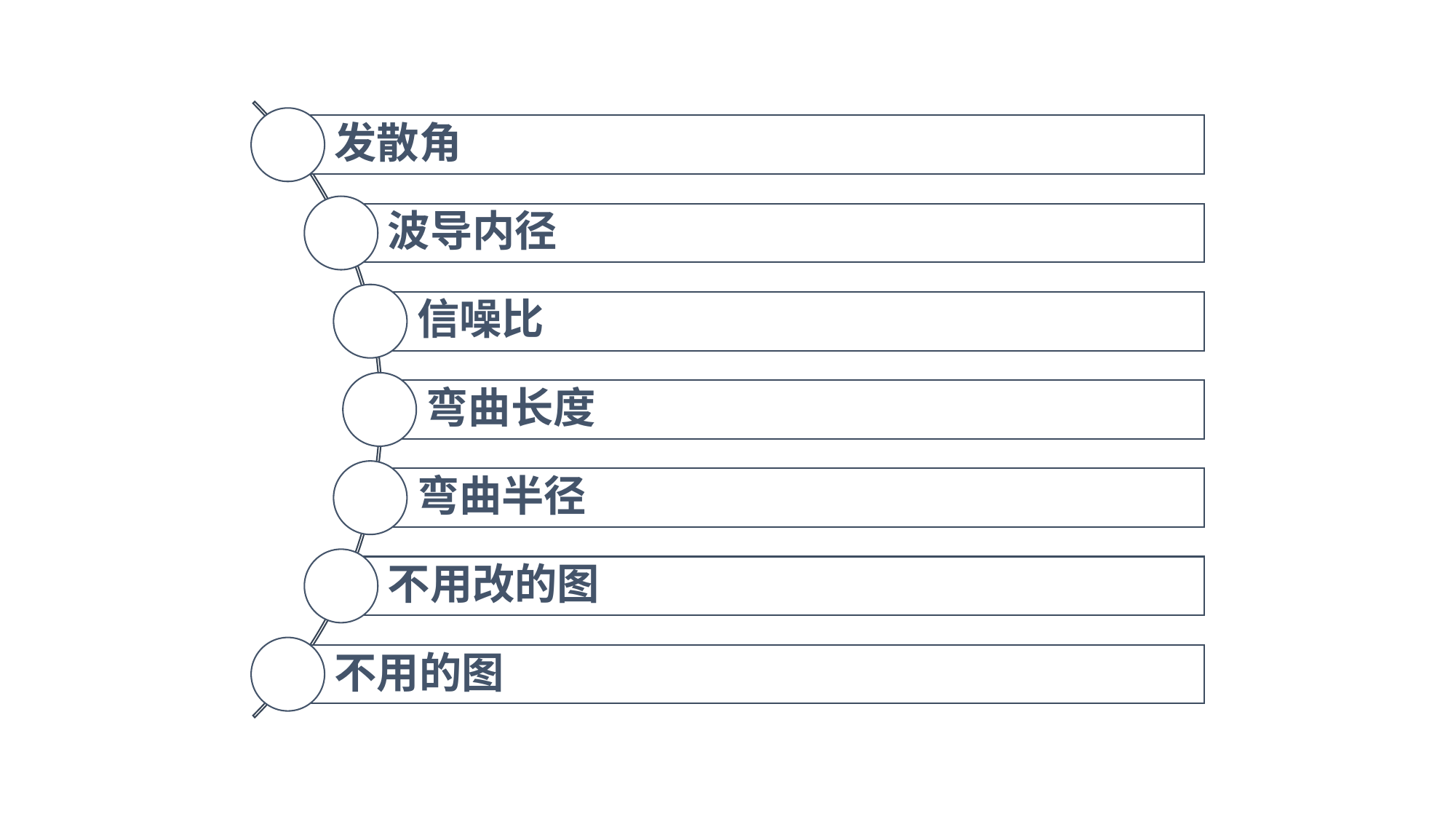

发散角
波导内径
信噪比
弯曲长度
弯曲半径
不用改的图
不用的图